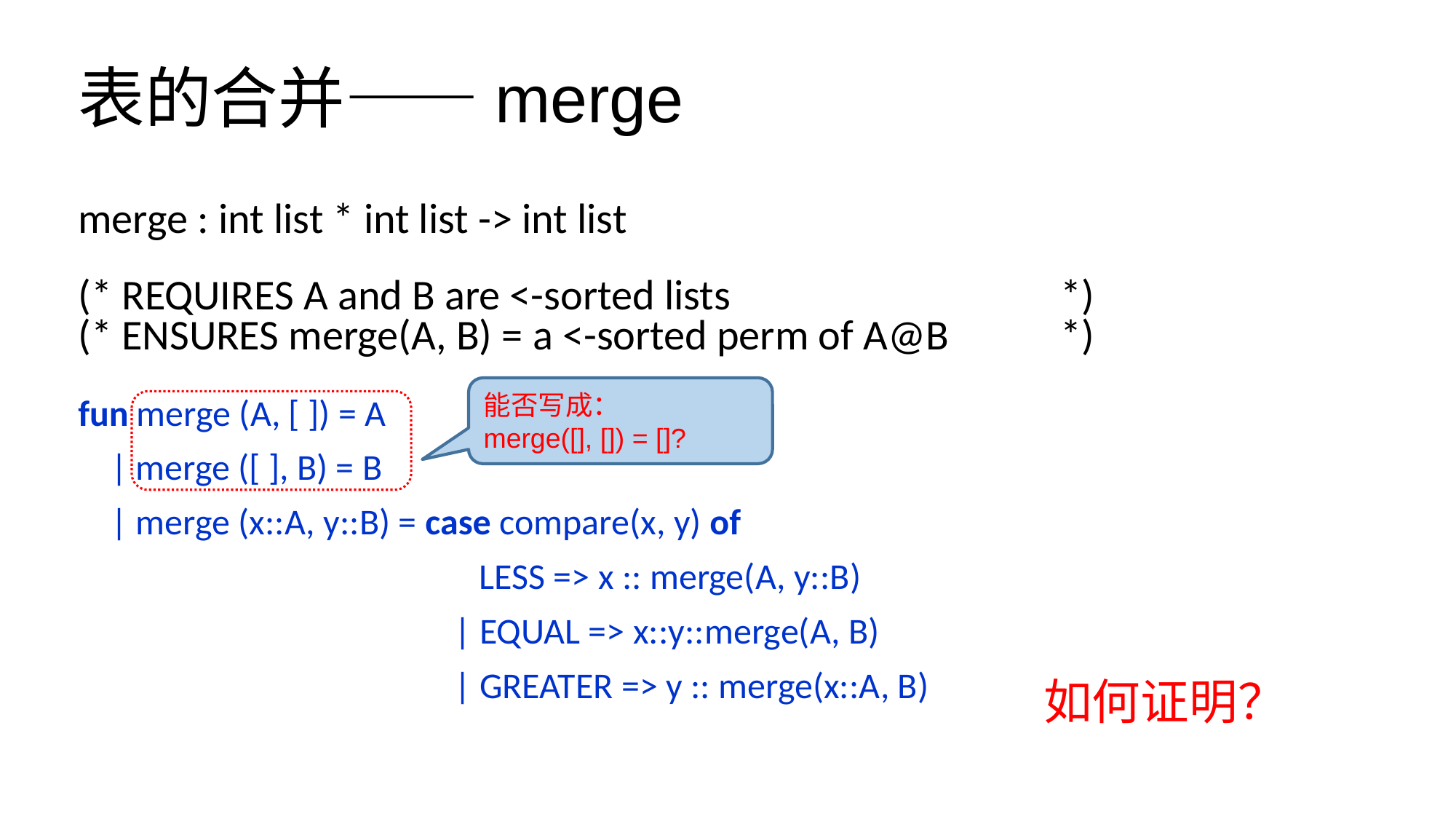

# 表的合并——merge
merge : int list * int list -> int list

(* REQUIRES A and B are <-sorted lists 			*)
(* ENSURES merge(A, B) = a <-sorted perm of A@B 	*)

fun merge (A, [ ]) = A
    | merge ([ ], B) = B
    | merge (x::A, y::B) = case compare(x, y) of
			         LESS => x :: merge(A, y::B)
			      | EQUAL => x::y::merge(A, B)
	  		      | GREATER => y :: merge(x::A, B)
能否写成：
merge([], []) = []?

如何证明？